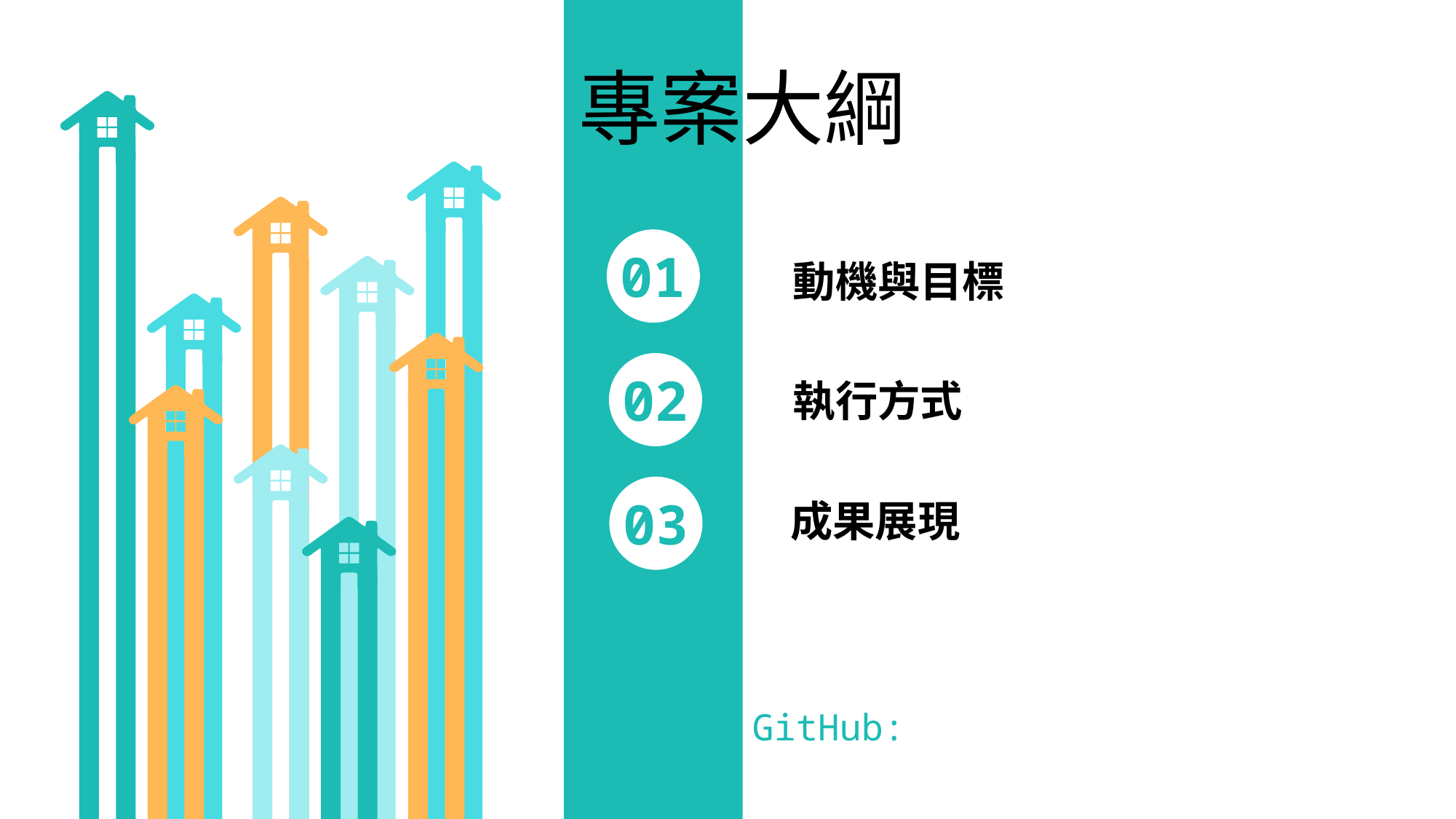

專案大綱

01
動機與目標

02
執行方式

03
成果展現

GitHub: